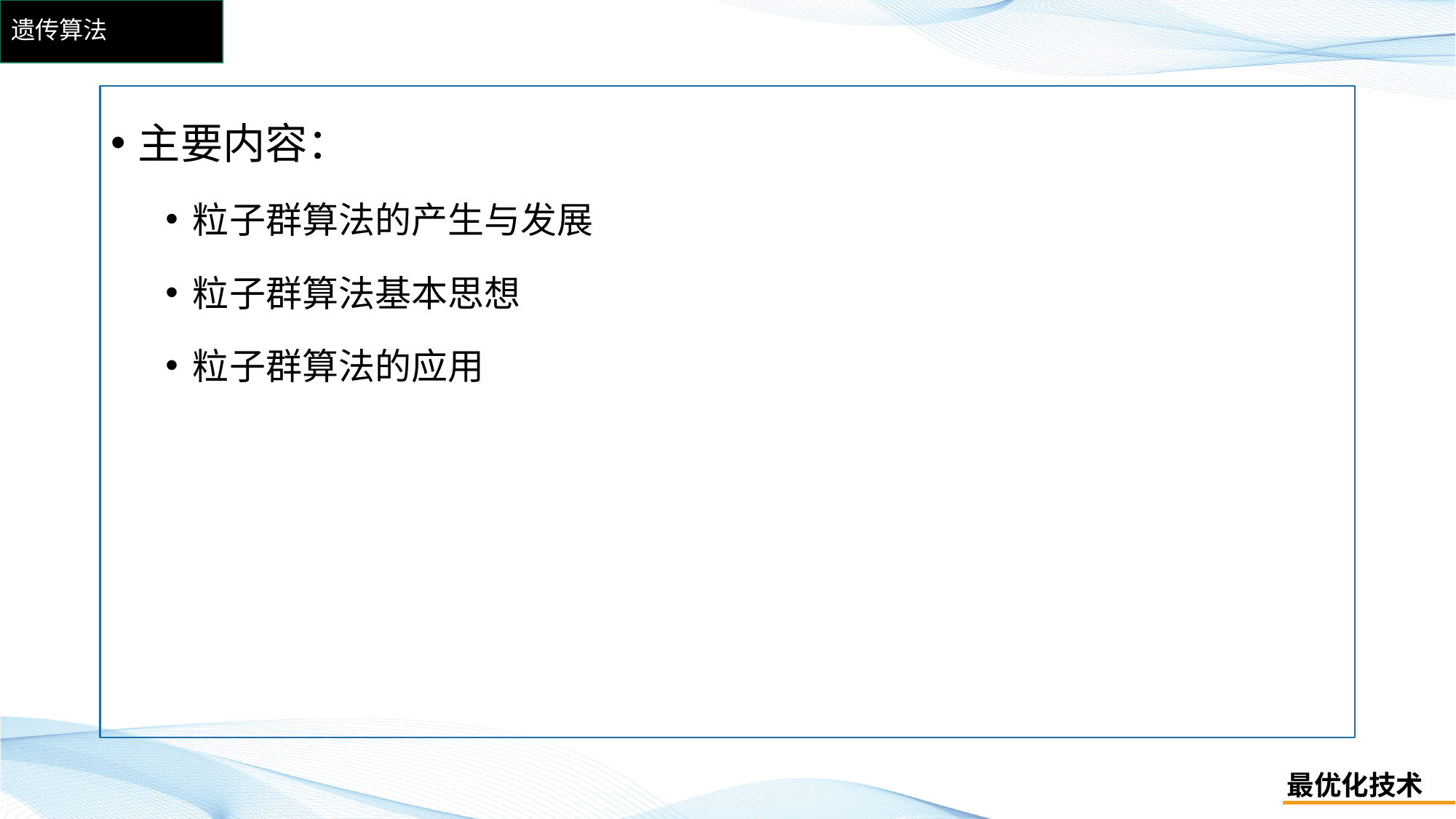

# 遗传算法
主要内容：
粒子群算法的产生与发展
粒子群算法基本思想
粒子群算法的应用